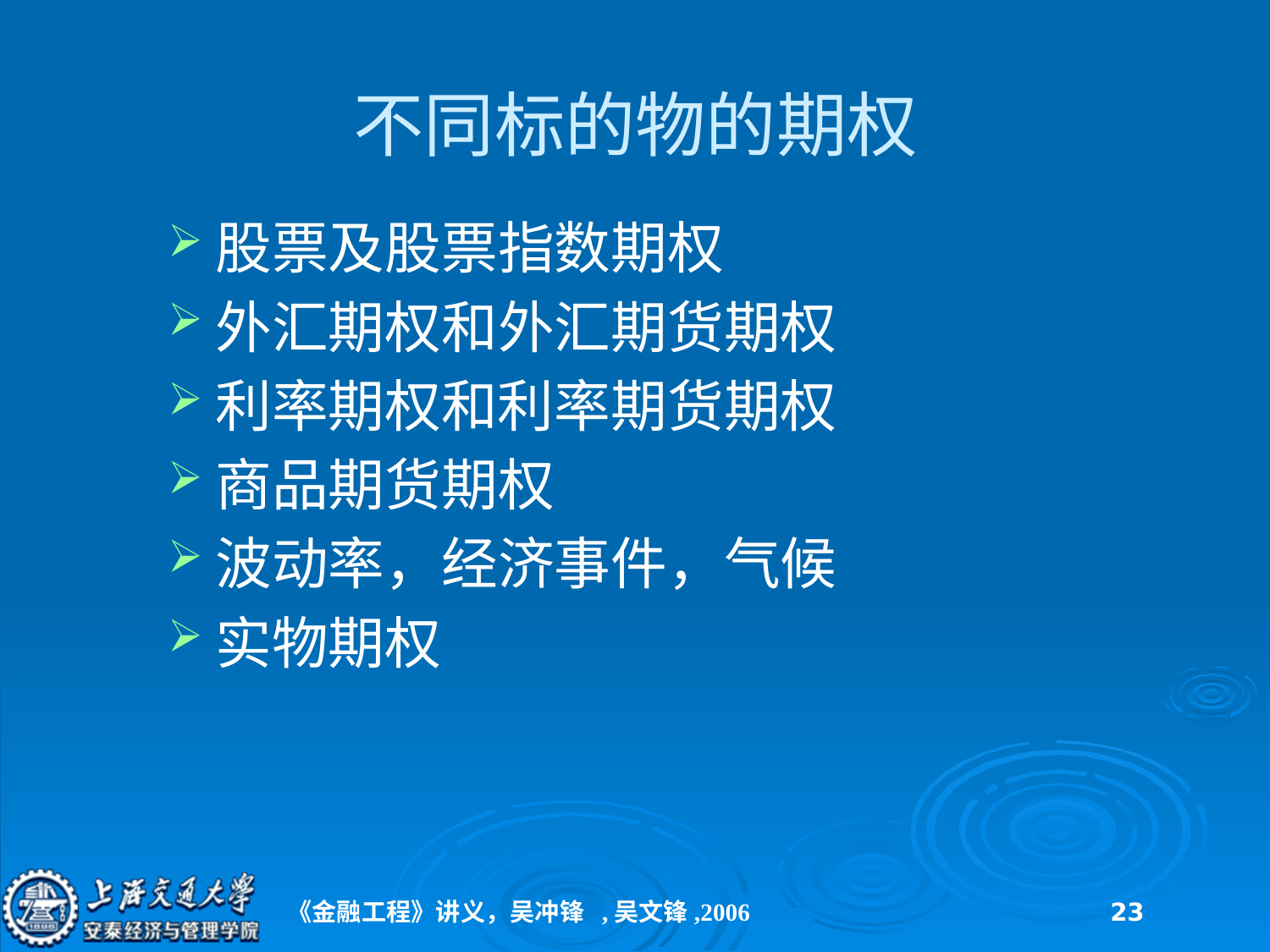

# 不同标的物的期权
股票及股票指数期权
外汇期权和外汇期货期权
利率期权和利率期货期权
商品期货期权
波动率，经济事件，气候
实物期权